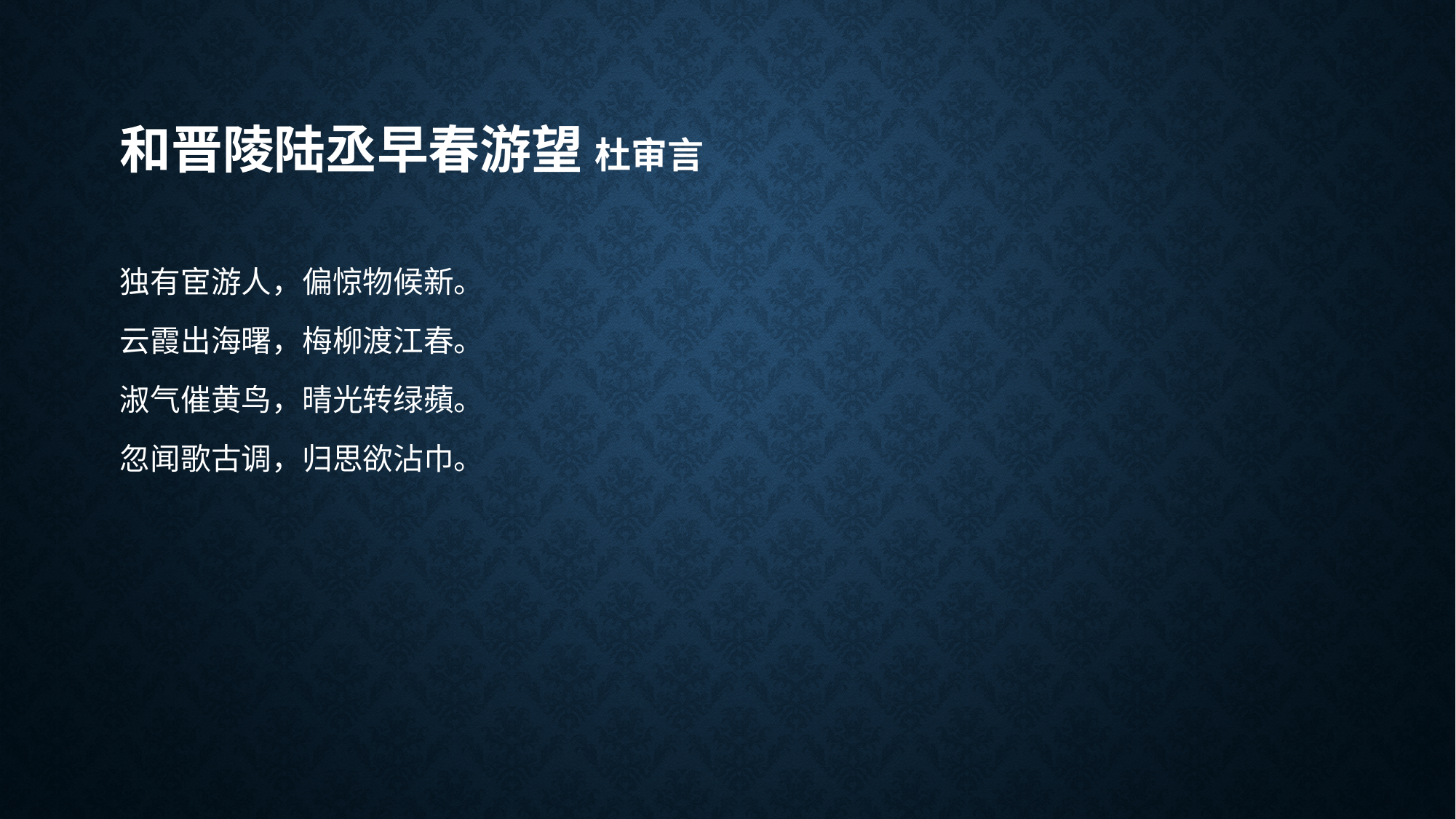

# 和晋陵陆丞早春游望 杜审言
独有宦游人，偏惊物候新。
云霞出海曙，梅柳渡江春。
淑气催黄鸟，晴光转绿蘋。
忽闻歌古调，归思欲沾巾。